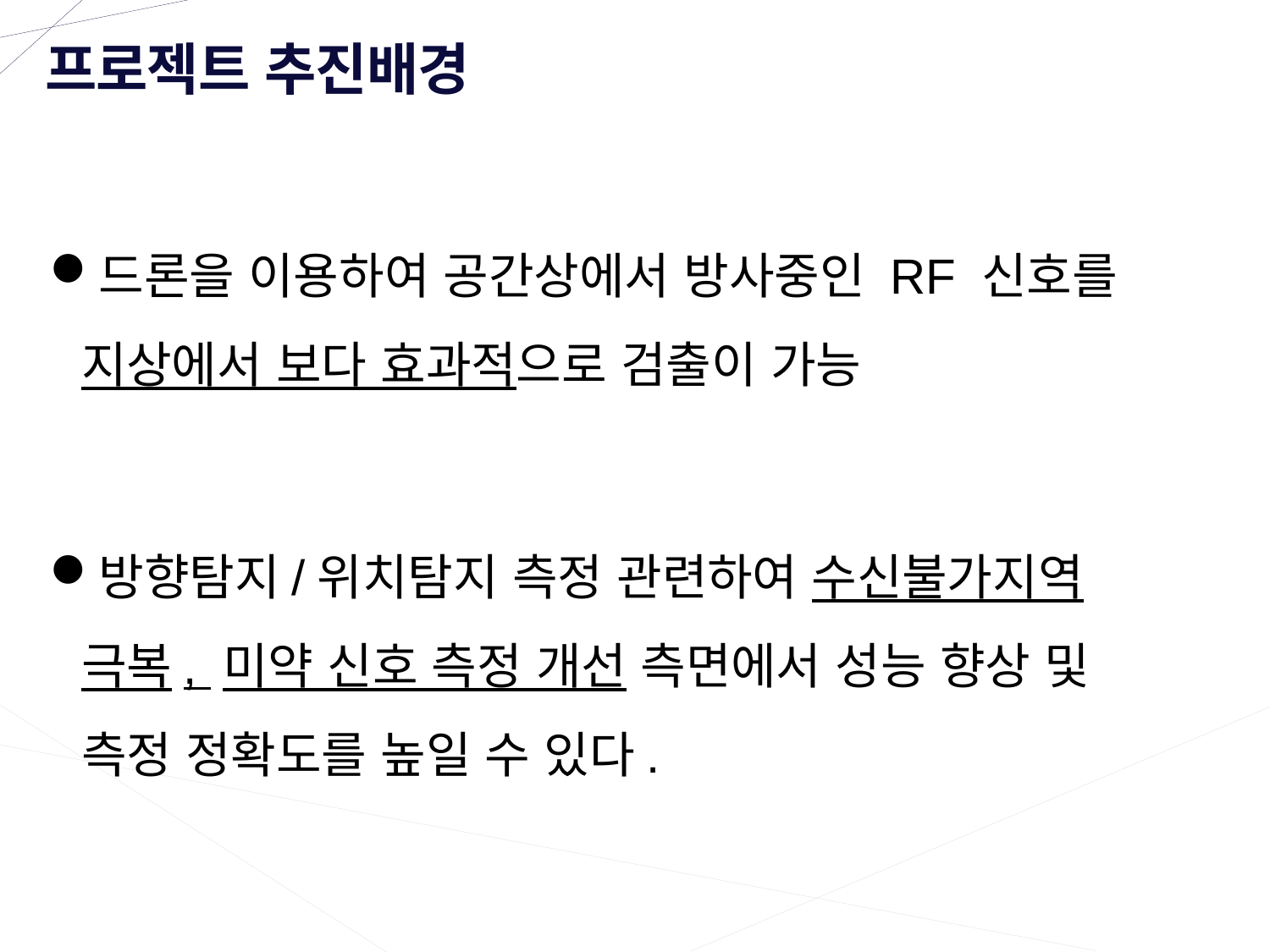

프로젝트 추진배경

드론을 이용하여 공간상에서 방사중인 RF 신호를 지상에서 보다 효과적으로 검출이 가능

방향탐지/위치탐지 측정 관련하여 수신불가지역 극복, 미약 신호 측정 개선 측면에서 성능 향상 및 측정 정확도를 높일 수 있다.